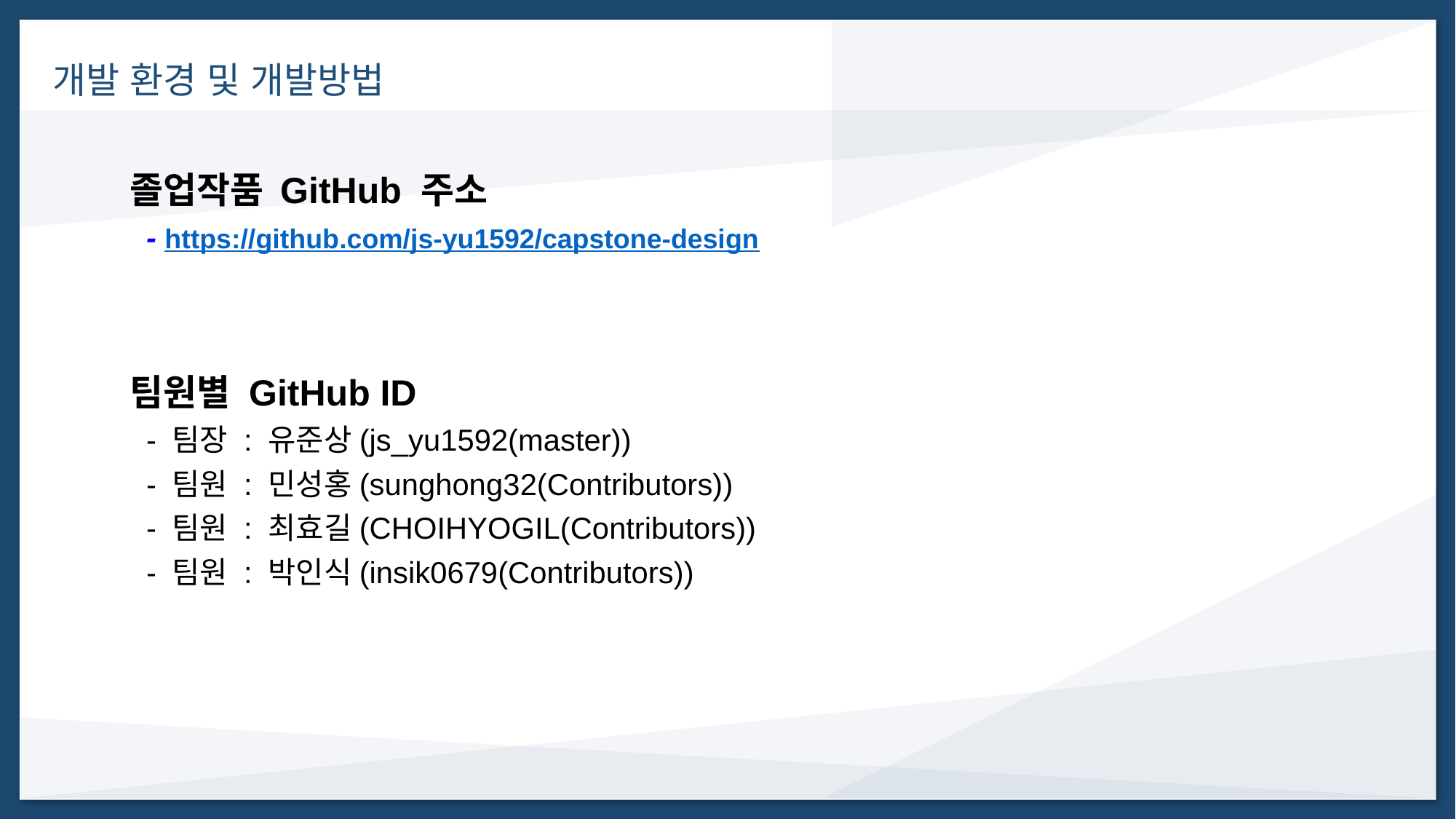

개발 환경 및 개발방법
졸업작품 GitHub 주소
  - https://github.com/js-yu1592/capstone-design

팀원별 GitHub ID
  - 팀장 : 유준상(js_yu1592(master))
  - 팀원 : 민성홍(sunghong32(Contributors))
  - 팀원 : 최효길(CHOIHYOGIL(Contributors))
  - 팀원 : 박인식(insik0679(Contributors))